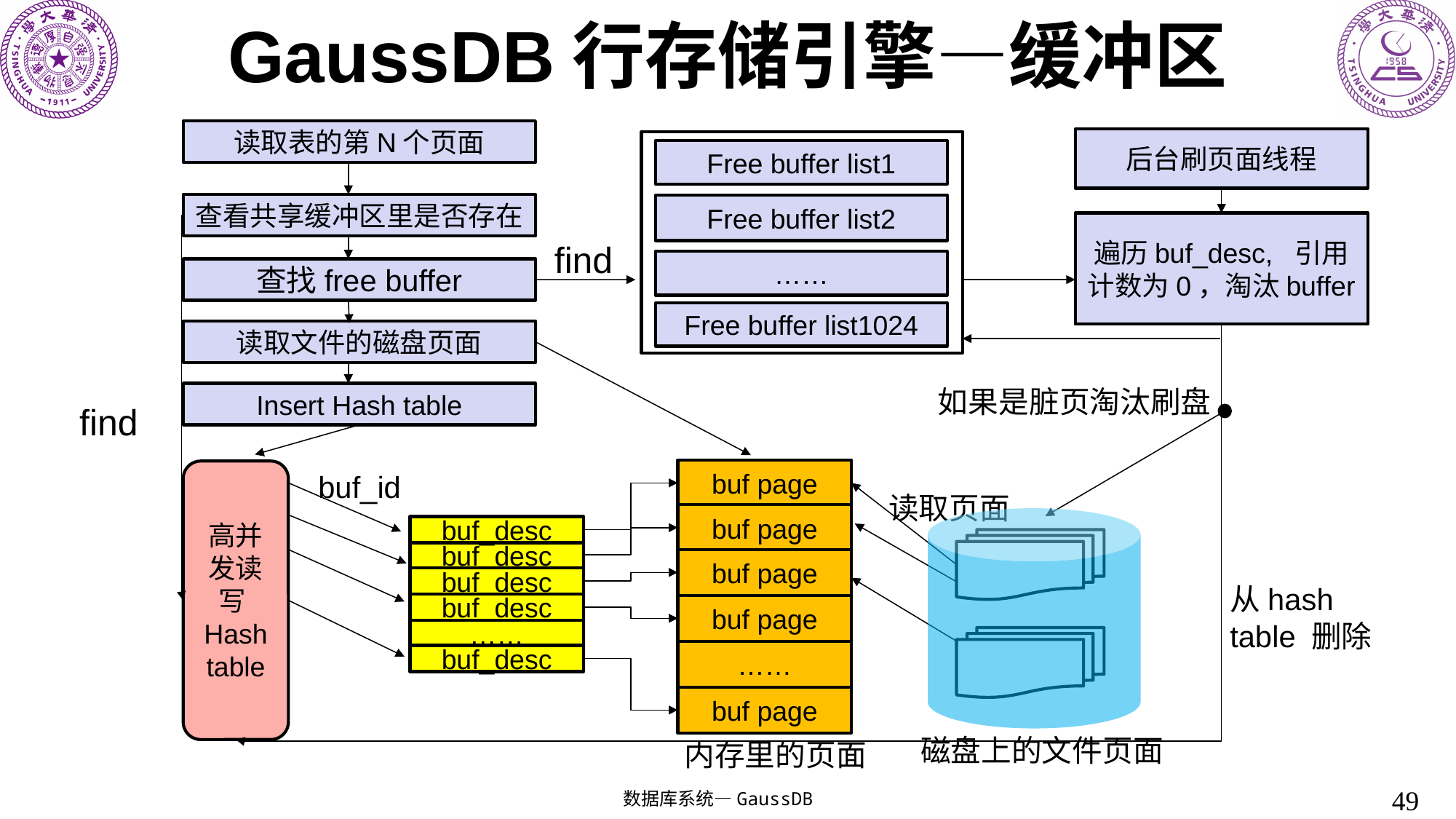

# GaussDB行存储引擎—缓冲区
读取表的第N个页面
后台刷页面线程

Free buffer list1
查看共享缓冲区里是否存在
Free buffer list2
遍历buf_desc,  引用计数为0，淘汰buffer
find
……
查找free buffer
Free buffer list1024
读取文件的磁盘页面
如果是脏页淘汰刷盘
Insert Hash table
find

buf page
高并发读写Hash table
buf_id
读取页面
buf page
buf_desc

buf_desc
buf page
buf_desc
从hash table 删除
buf_desc
buf page
……

……
buf_desc
buf page
磁盘上的文件页面
内存里的页面

49
数据库系统—GaussDB